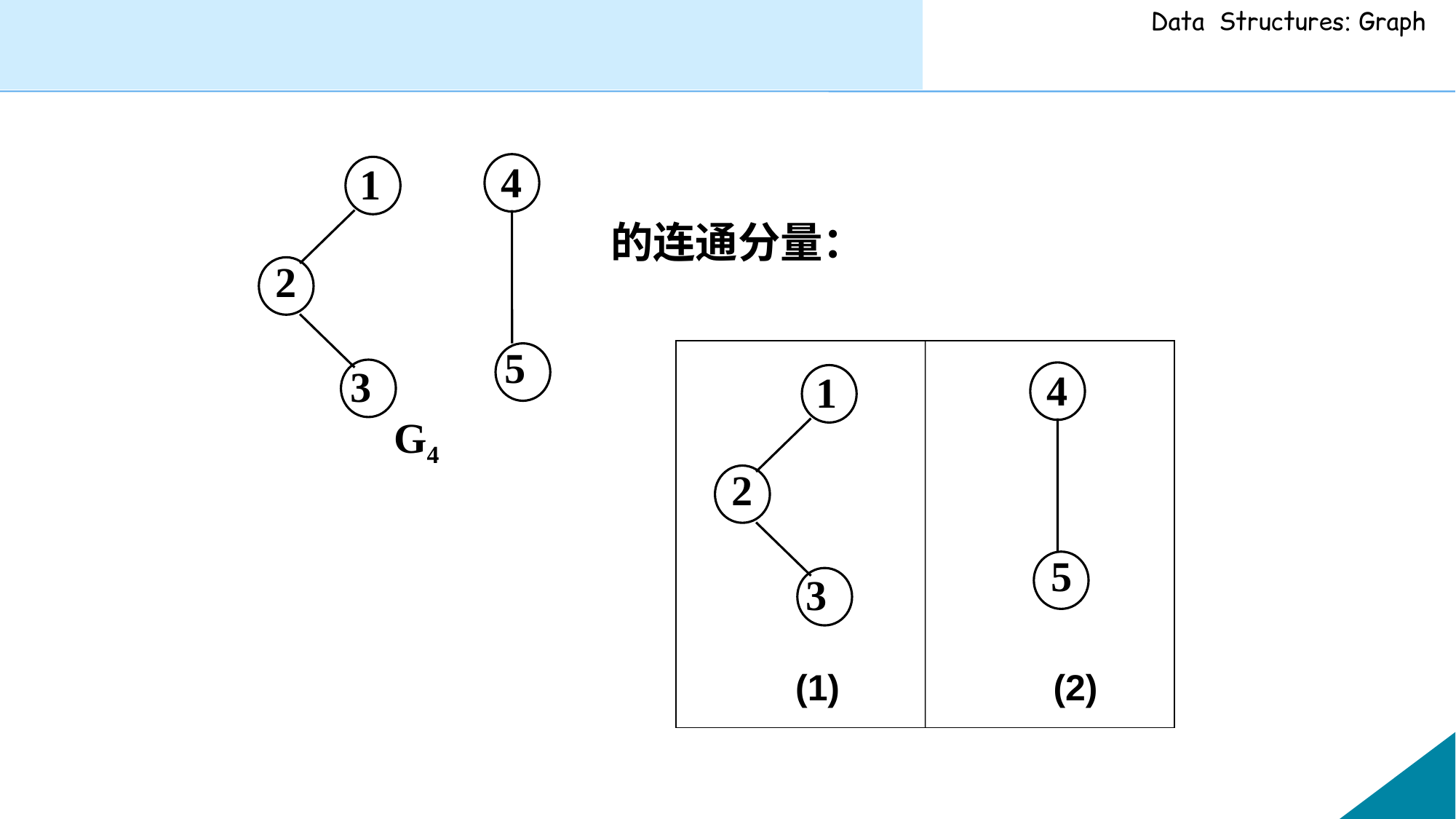

4
1

2

5

3

G4
的连通分量：

4

5

(2)
1

2

3

(1)